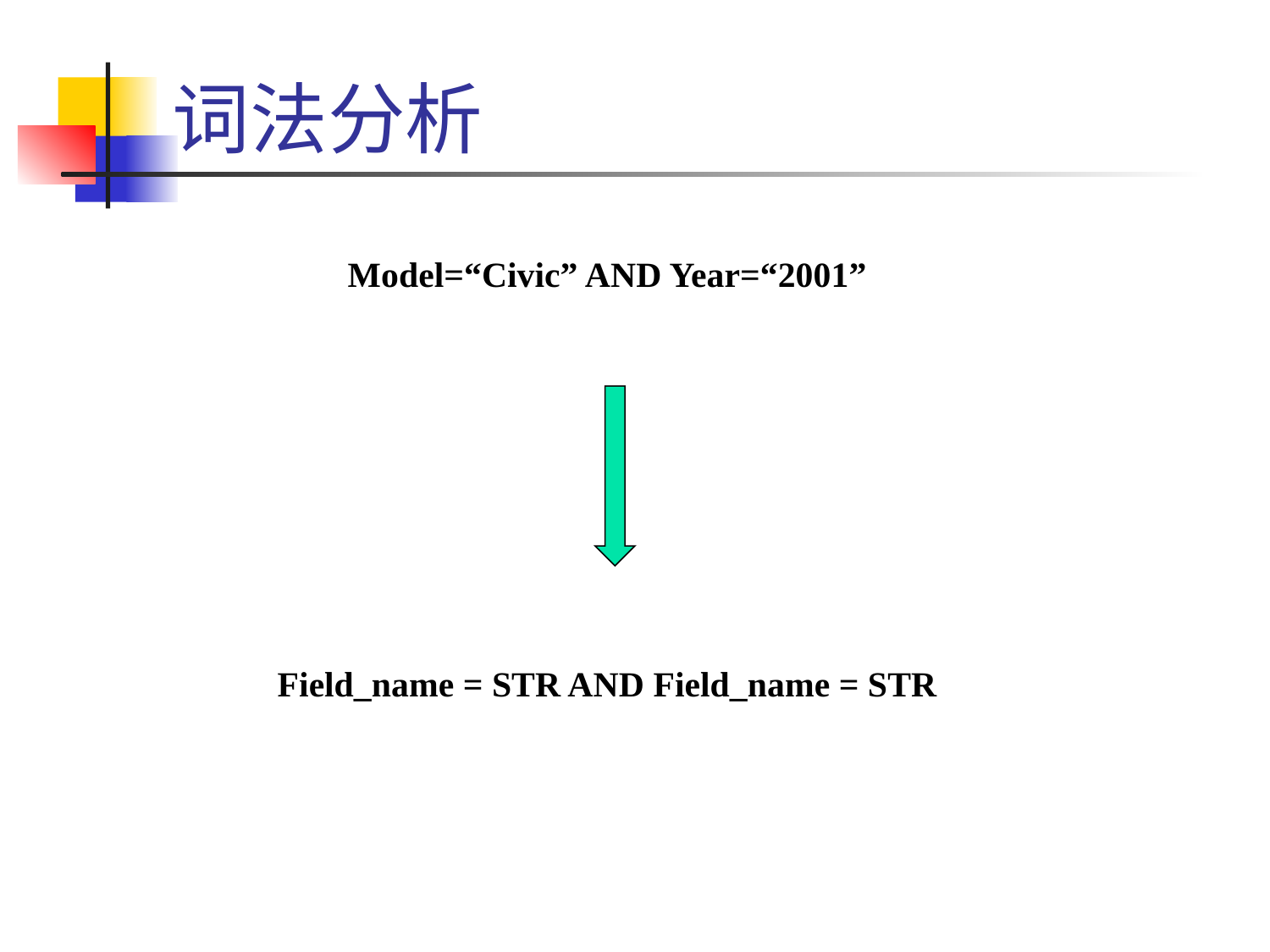

# 词法分析
Model=“Civic” AND Year=“2001”

Field_name = STR AND Field_name = STR